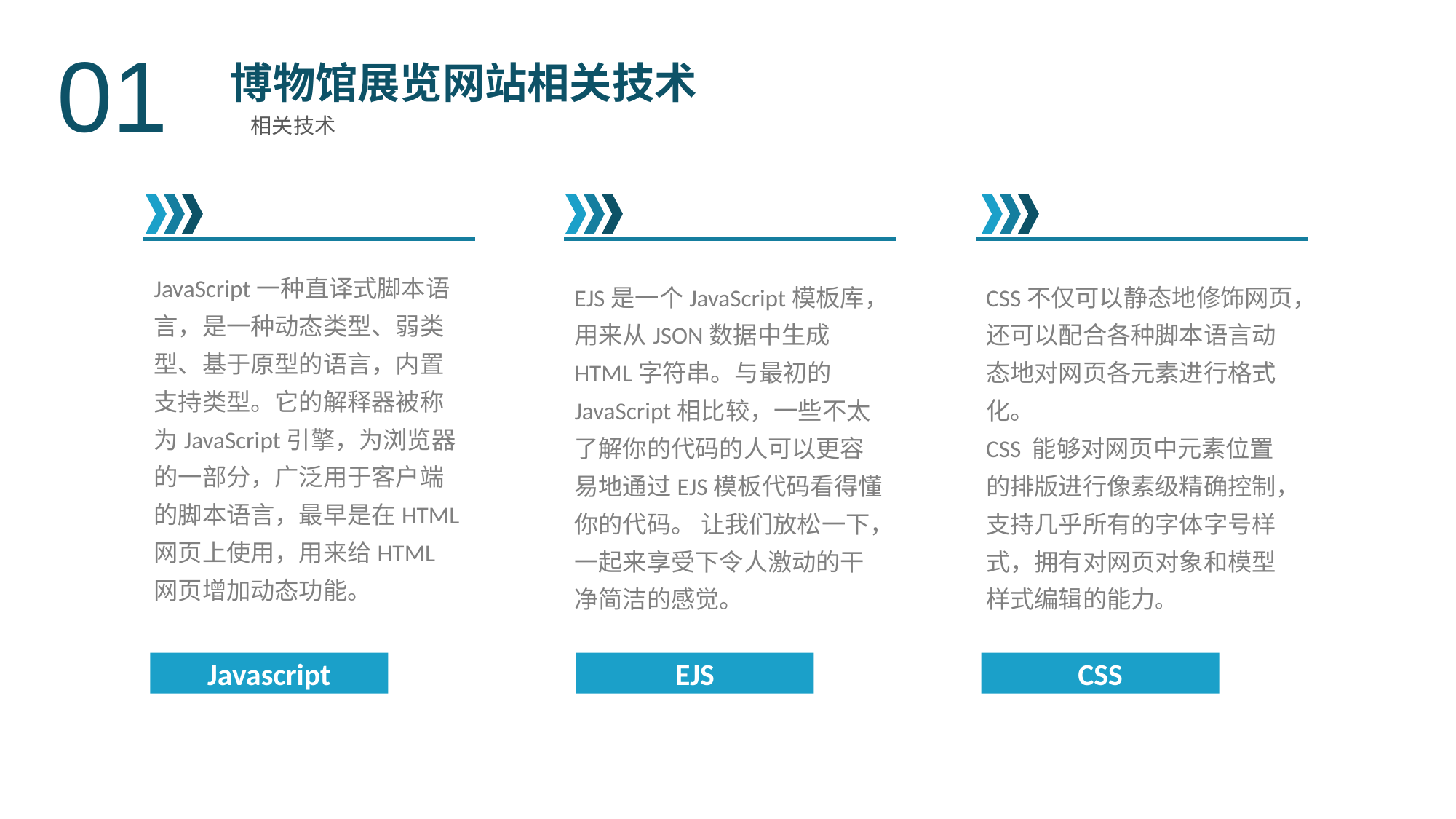

01
博物馆展览网站相关技术
相关技术

JavaScript一种直译式脚本语言，是一种动态类型、弱类型、基于原型的语言，内置支持类型。它的解释器被称为JavaScript引擎，为浏览器的一部分，广泛用于客户端的脚本语言，最早是在HTML网页上使用，用来给HTML网页增加动态功能。
CSS不仅可以静态地修饰网页，还可以配合各种脚本语言动态地对网页各元素进行格式化。
CSS 能够对网页中元素位置的排版进行像素级精确控制，支持几乎所有的字体字号样式，拥有对网页对象和模型样式编辑的能力。
EJS是一个JavaScript模板库，用来从JSON数据中生成HTML字符串。与最初的JavaScript相比较，一些不太了解你的代码的人可以更容易地通过EJS模板代码看得懂你的代码。 让我们放松一下，一起来享受下令人激动的干净简洁的感觉。
Javascript
EJS
CSS